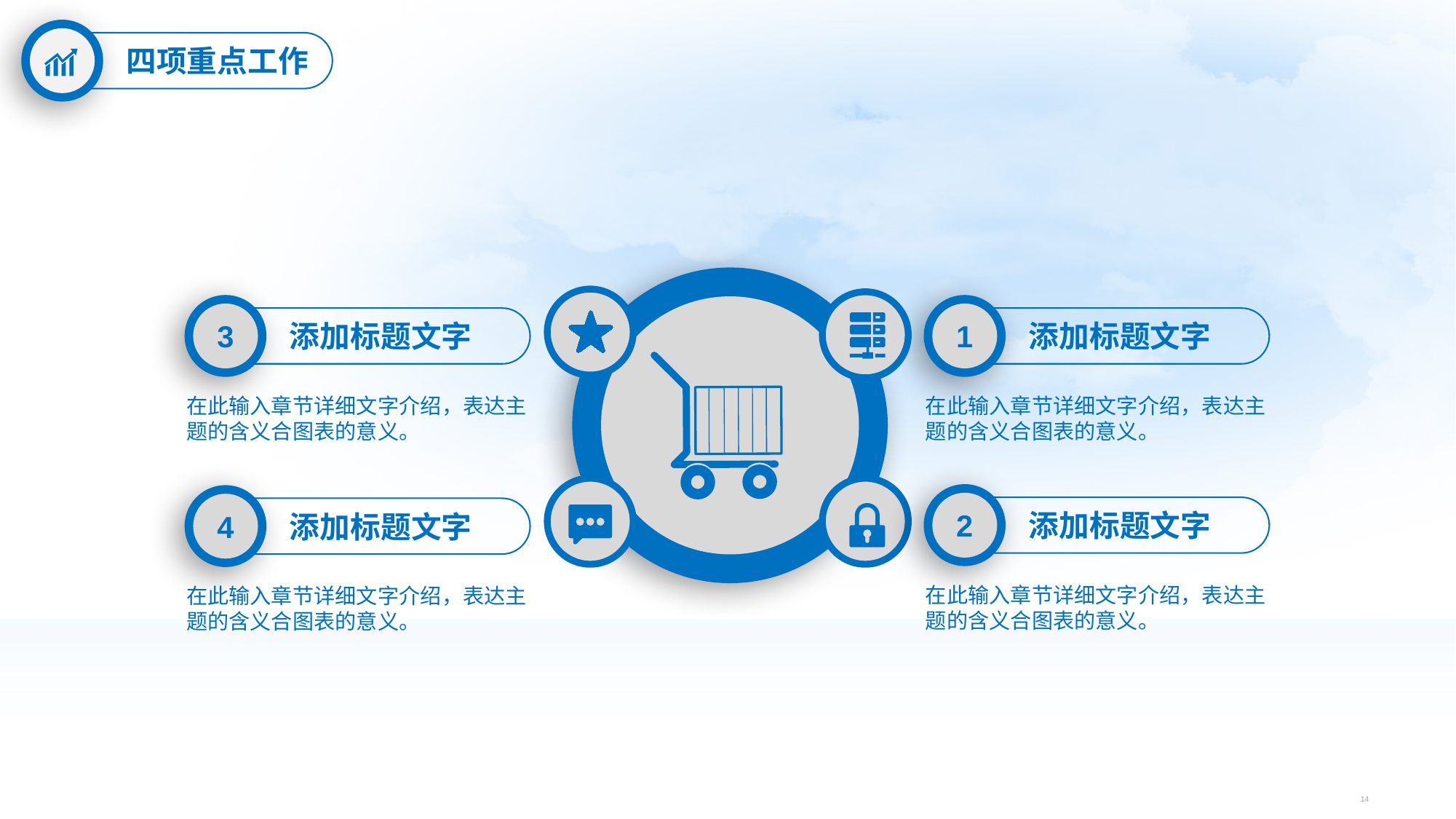

四项重点工作

3

1

添加标题文字
添加标题文字

在此输入章节详细文字介绍，表达主题的含义合图表的意义。
在此输入章节详细文字介绍，表达主题的含义合图表的意义。

2

4

添加标题文字
添加标题文字
在此输入章节详细文字介绍，表达主题的含义合图表的意义。
在此输入章节详细文字介绍，表达主题的含义合图表的意义。
延时符